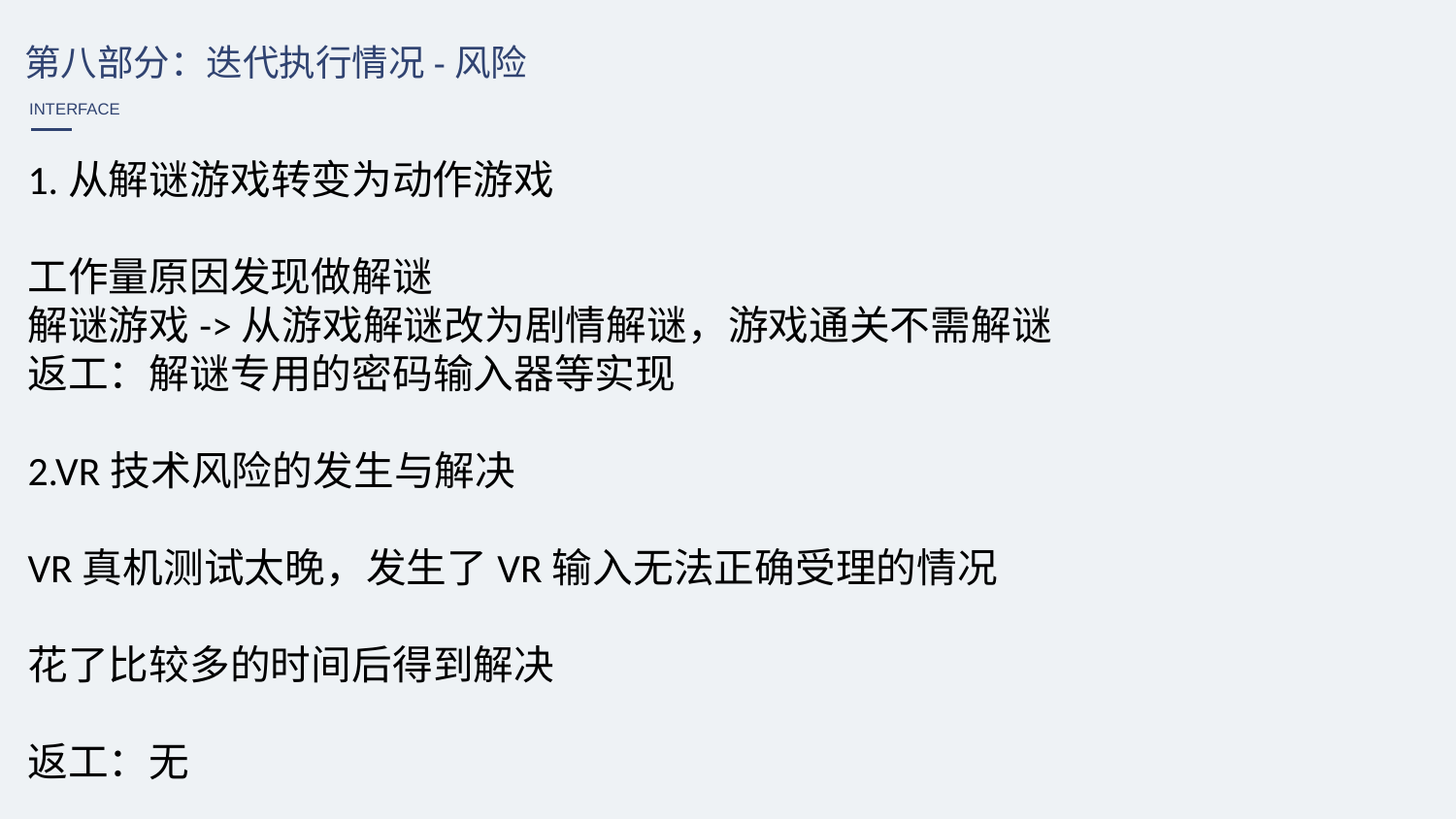

第八部分：迭代执行情况-风险
INTERFACE
1.从解谜游戏转变为动作游戏

工作量原因发现做解谜
解谜游戏->从游戏解谜改为剧情解谜，游戏通关不需解谜
返工：解谜专用的密码输入器等实现

2.VR技术风险的发生与解决

VR真机测试太晚，发生了VR输入无法正确受理的情况

花了比较多的时间后得到解决

返工：无